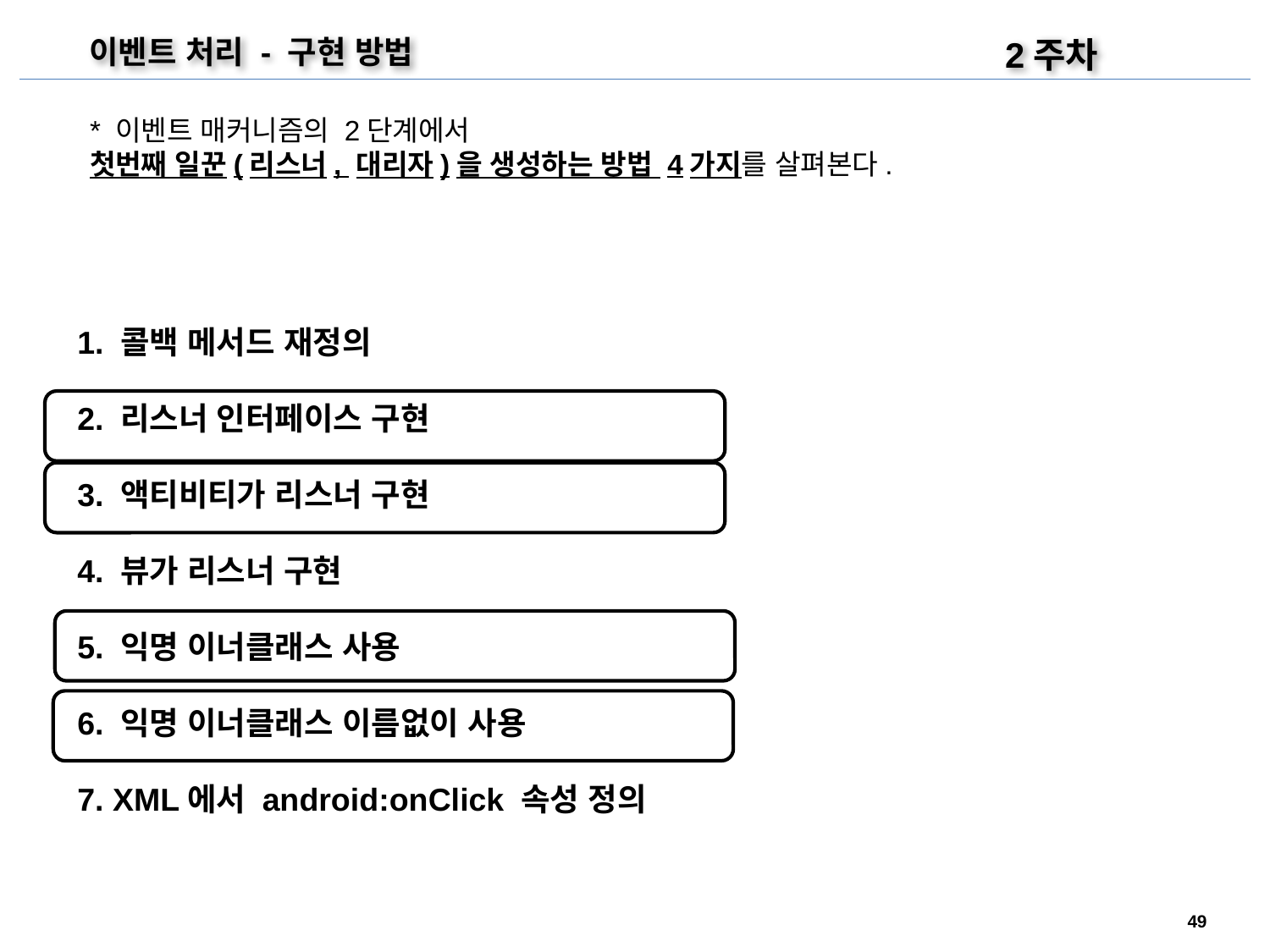

2주차
이벤트 처리 - 구현 방법
* 이벤트 매커니즘의 2단계에서
첫번째 일꾼(리스너, 대리자)을 생성하는 방법 4가지를 살펴본다.
1. 콜백 메서드 재정의

2. 리스너 인터페이스 구현

3. 액티비티가 리스너 구현

4. 뷰가 리스너 구현

5. 익명 이너클래스 사용

6. 익명 이너클래스 이름없이 사용

7. XML에서 android:onClick 속성 정의